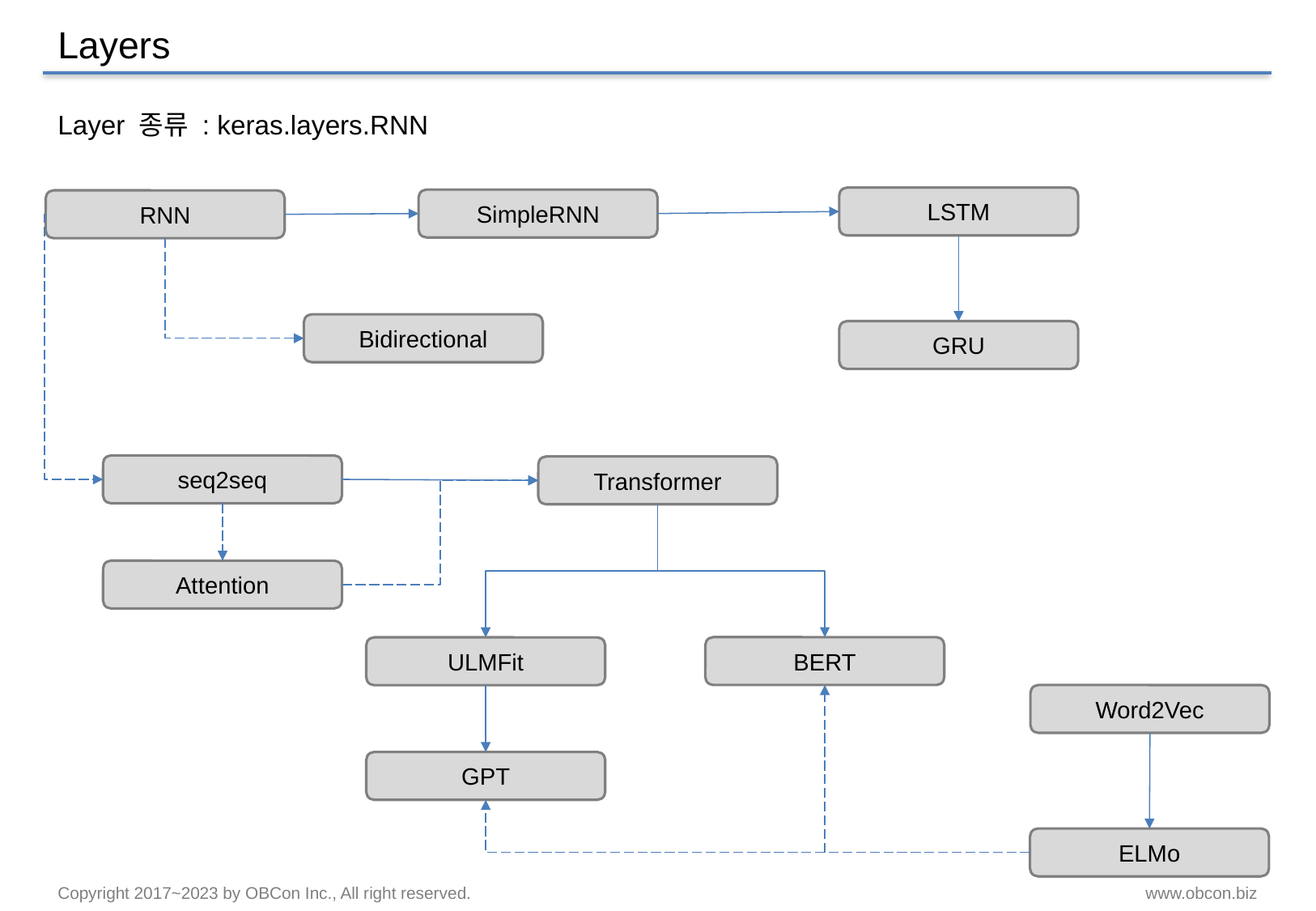

# Layers
Layer 종류 : keras.layers.RNN
LSTM
SimpleRNN
RNN
Bidirectional
GRU
seq2seq
Transformer
Attention
BERT
ULMFit
Word2Vec
GPT
ELMo